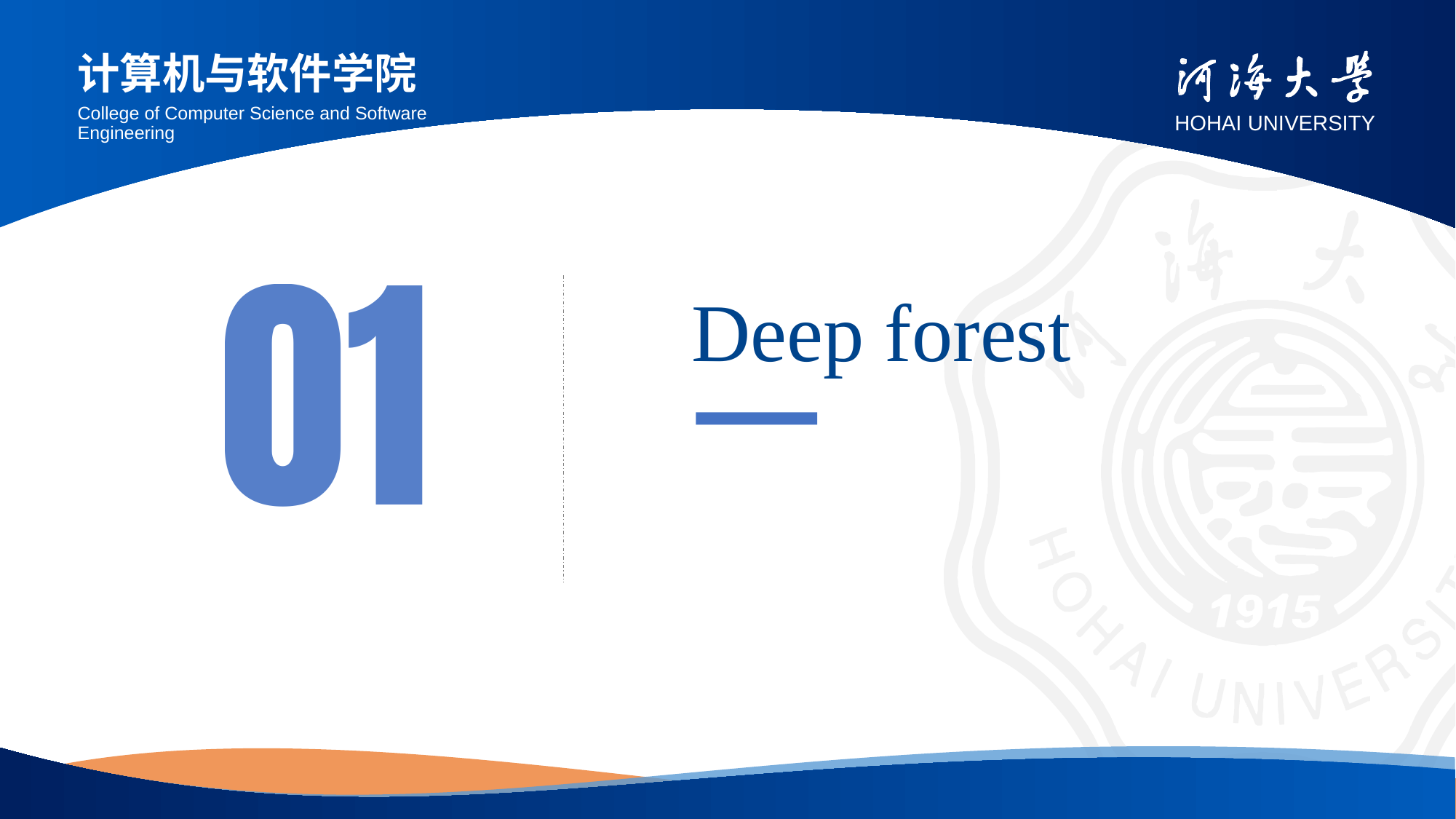

计算机与软件学院
College of Computer Science and Software Engineering
01
# Deep forest